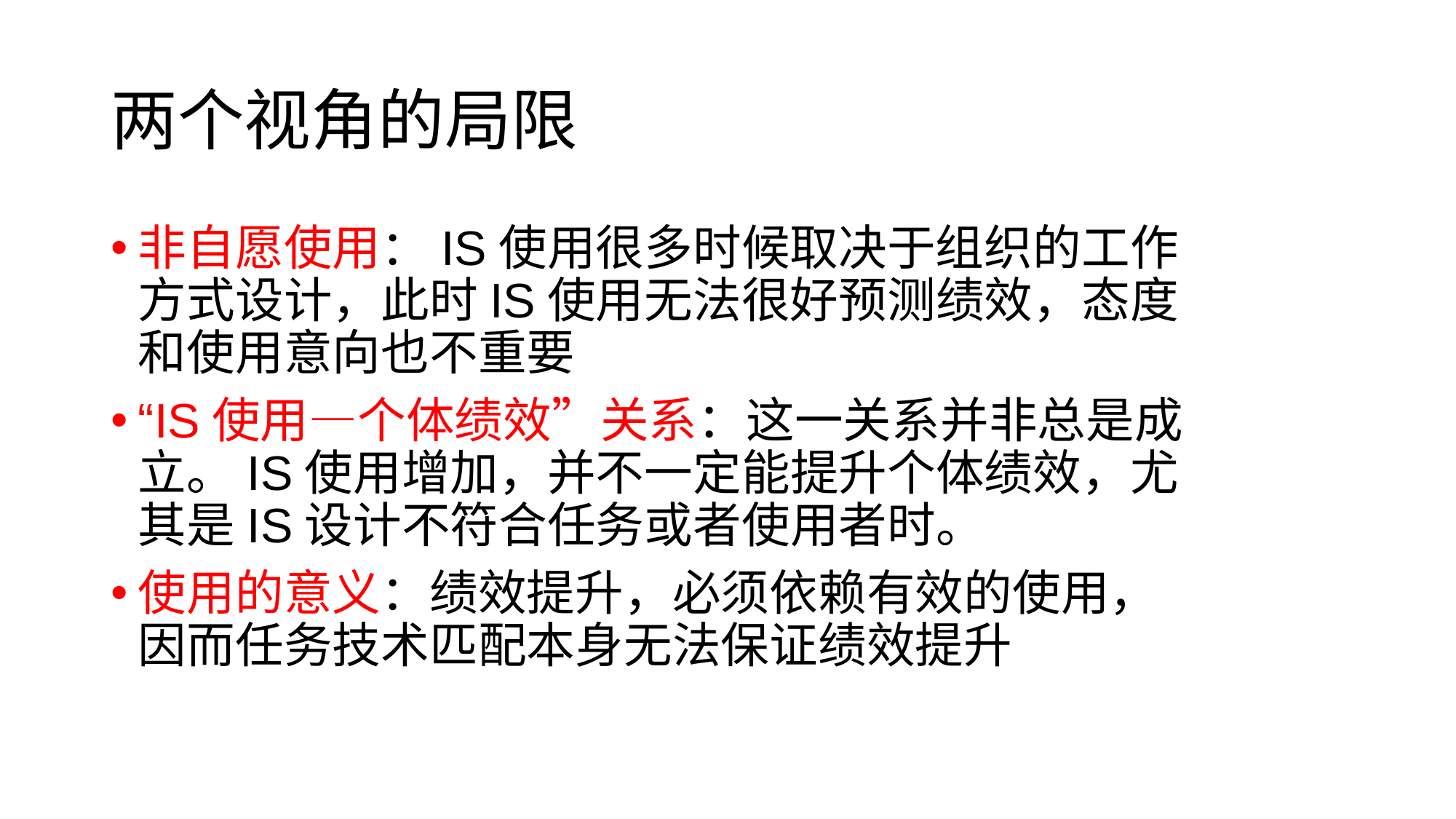

# 两个视角的局限
非自愿使用：IS使用很多时候取决于组织的工作方式设计，此时IS使用无法很好预测绩效，态度和使用意向也不重要
“IS使用—个体绩效”关系：这一关系并非总是成立。IS使用增加，并不一定能提升个体绩效，尤其是IS设计不符合任务或者使用者时。
使用的意义：绩效提升，必须依赖有效的使用，因而任务技术匹配本身无法保证绩效提升